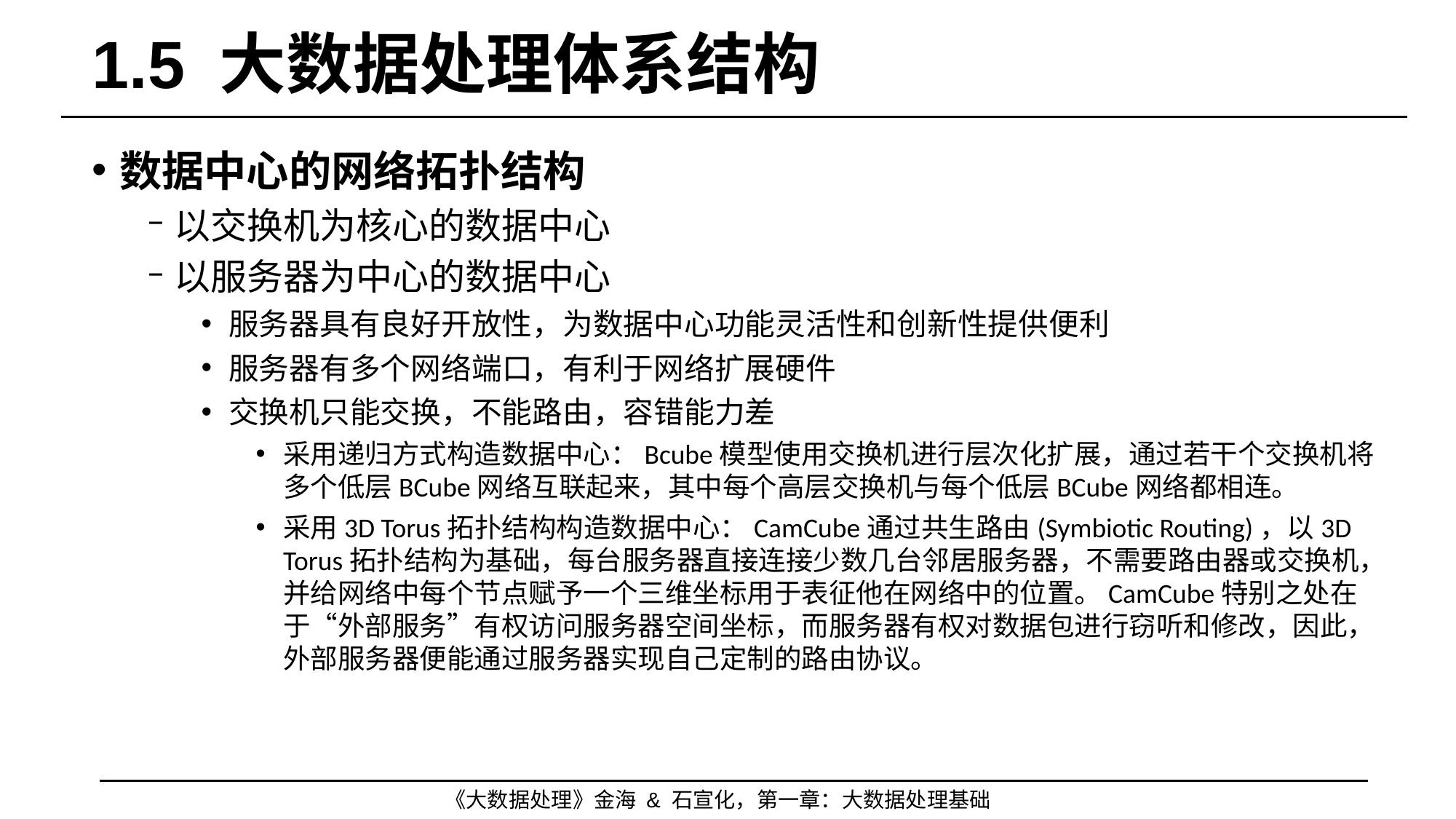

# 1.5 大数据处理体系结构
数据中心的网络拓扑结构
以交换机为核心的数据中心
以服务器为中心的数据中心
服务器具有良好开放性，为数据中心功能灵活性和创新性提供便利
服务器有多个网络端口，有利于网络扩展硬件
交换机只能交换，不能路由，容错能力差
采用递归方式构造数据中心：Bcube模型使用交换机进行层次化扩展，通过若干个交换机将多个低层BCube网络互联起来，其中每个高层交换机与每个低层BCube网络都相连。
采用3D Torus拓扑结构构造数据中心：CamCube通过共生路由(Symbiotic Routing)，以3D Torus拓扑结构为基础，每台服务器直接连接少数几台邻居服务器，不需要路由器或交换机，并给网络中每个节点赋予一个三维坐标用于表征他在网络中的位置。CamCube特别之处在于“外部服务”有权访问服务器空间坐标，而服务器有权对数据包进行窃听和修改，因此，外部服务器便能通过服务器实现自己定制的路由协议。